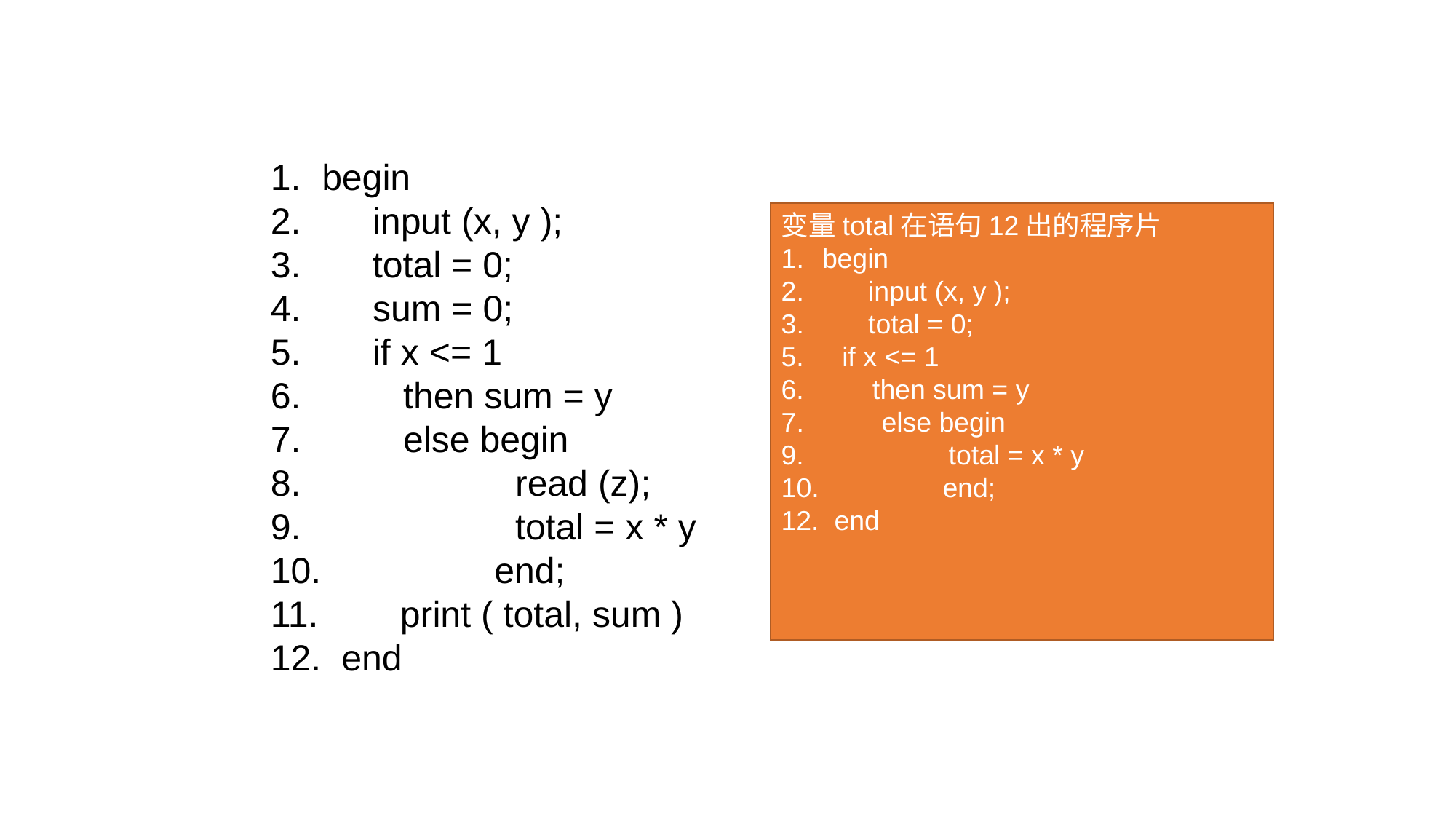

begin
      input (x, y );
      total = 0;
      sum = 0;
      if x <= 1
         then sum = y
         else begin
                    read (z);
                    total = x * y
                 end;
        print ( total, sum )
  end

变量total在语句12出的程序片
begin
      input (x, y );
      total = 0;
5.     if x <= 1
6.         then sum = y
      else begin
9.                   total = x * y
              end;
12.  end